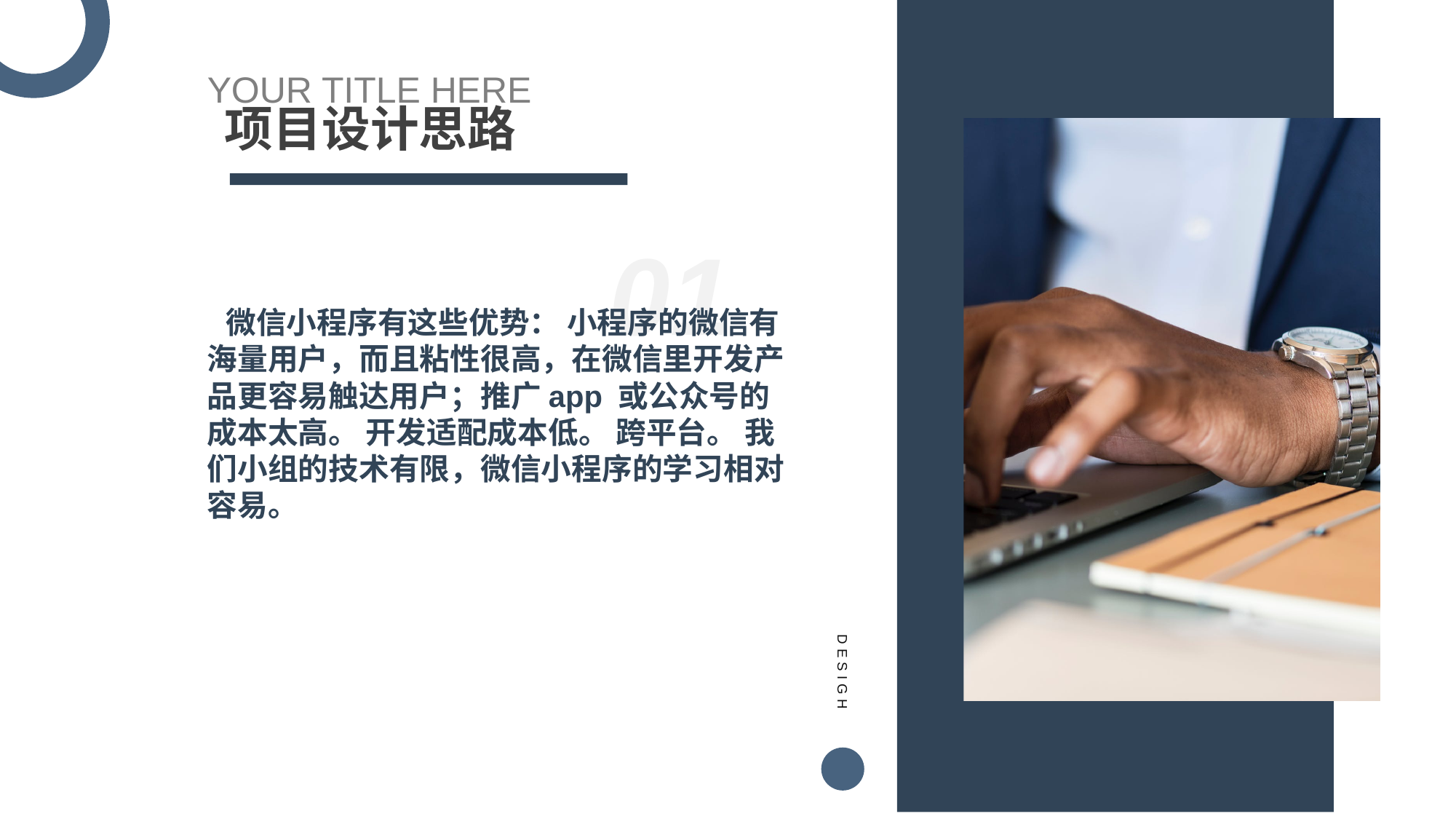

YOUR TITLE HERE
项目设计思路

01
  微信小程序有这些优势： 小程序的微信有海量⽤⼾，⽽且粘性很⾼，在微信⾥开发产品更容易触达⽤⼾；推⼴app 或公众号的成本太⾼。 开发适配成本低。 跨平台。 我们小组的技术有限，微信小程序的学习相对容易。

DESIGH